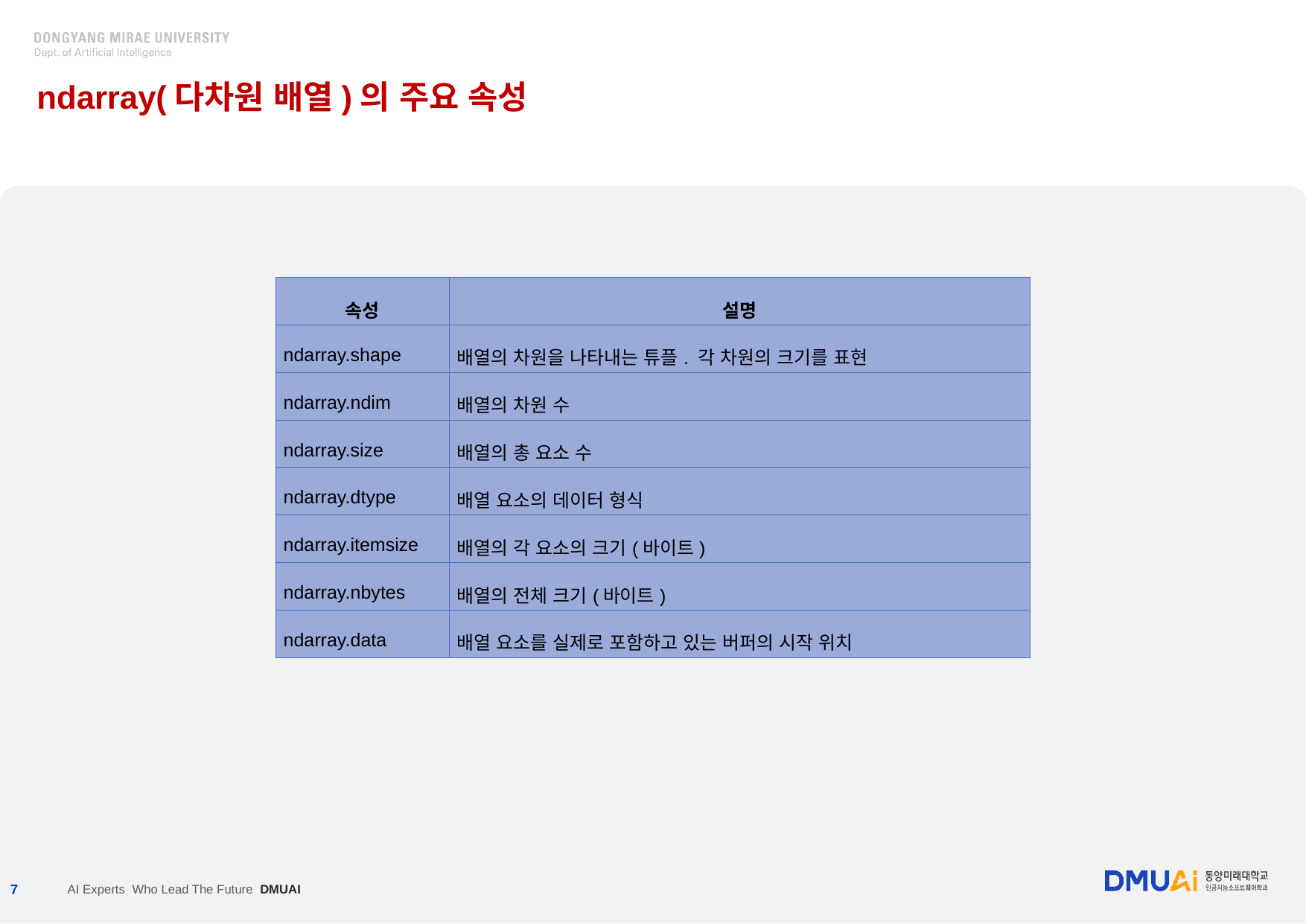

# ndarray(다차원 배열)의 주요 속성

| 속성 | 설명 |
| --- | --- |
| ndarray.shape | 배열의 차원을 나타내는 튜플. 각 차원의 크기를 표현 |
| ndarray.ndim | 배열의 차원 수 |
| ndarray.size | 배열의 총 요소 수 |
| ndarray.dtype | 배열 요소의 데이터 형식 |
| ndarray.itemsize | 배열의 각 요소의 크기(바이트) |
| ndarray.nbytes | 배열의 전체 크기(바이트) |
| ndarray.data | 배열 요소를 실제로 포함하고 있는 버퍼의 시작 위치 |